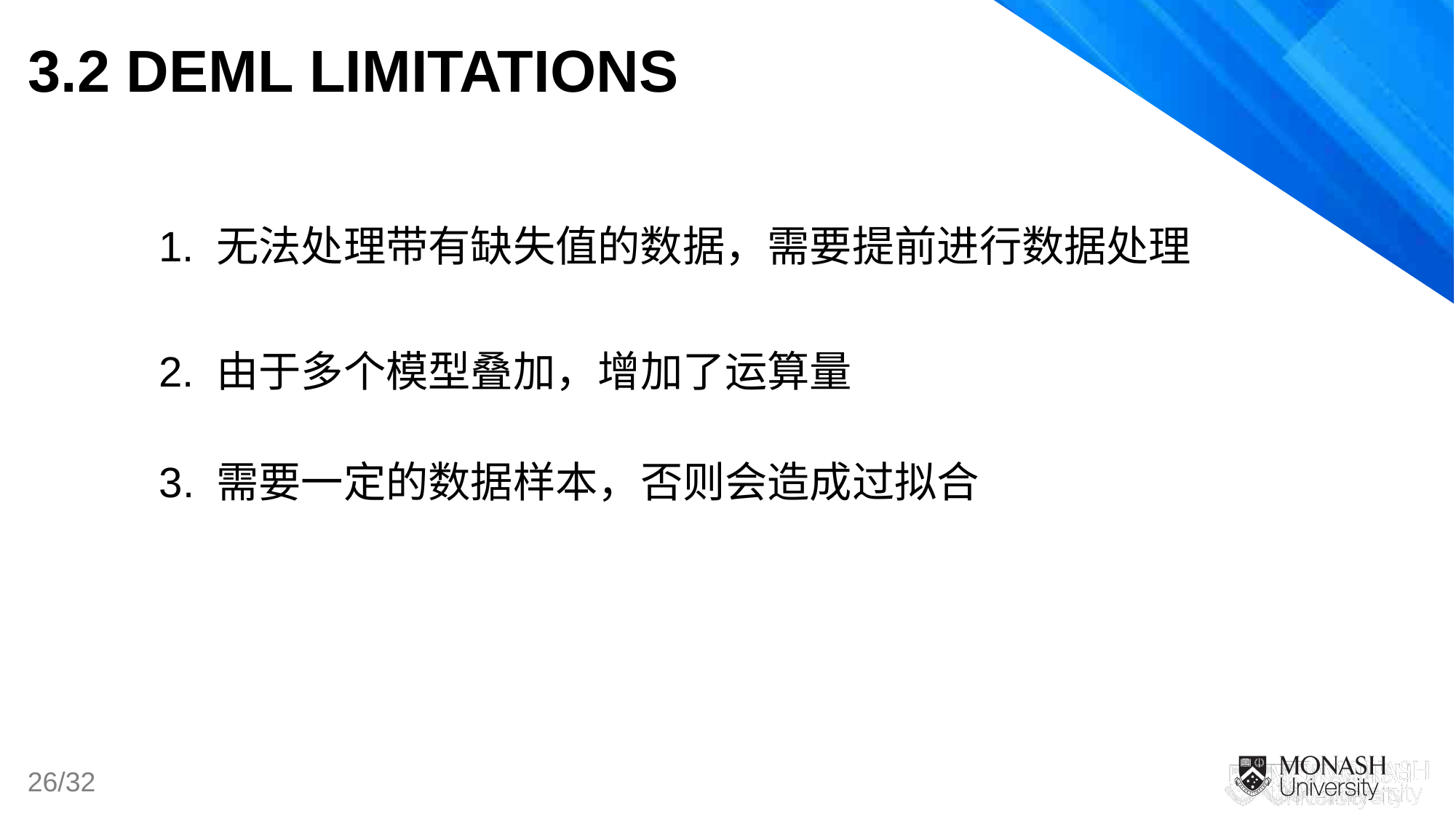

3.2 DEML LIMITATIONS

1. 无法处理带有缺失值的数据，需要提前进行数据处理
2. 由于多个模型叠加，增加了运算量
3. 需要一定的数据样本，否则会造成过拟合
26/32